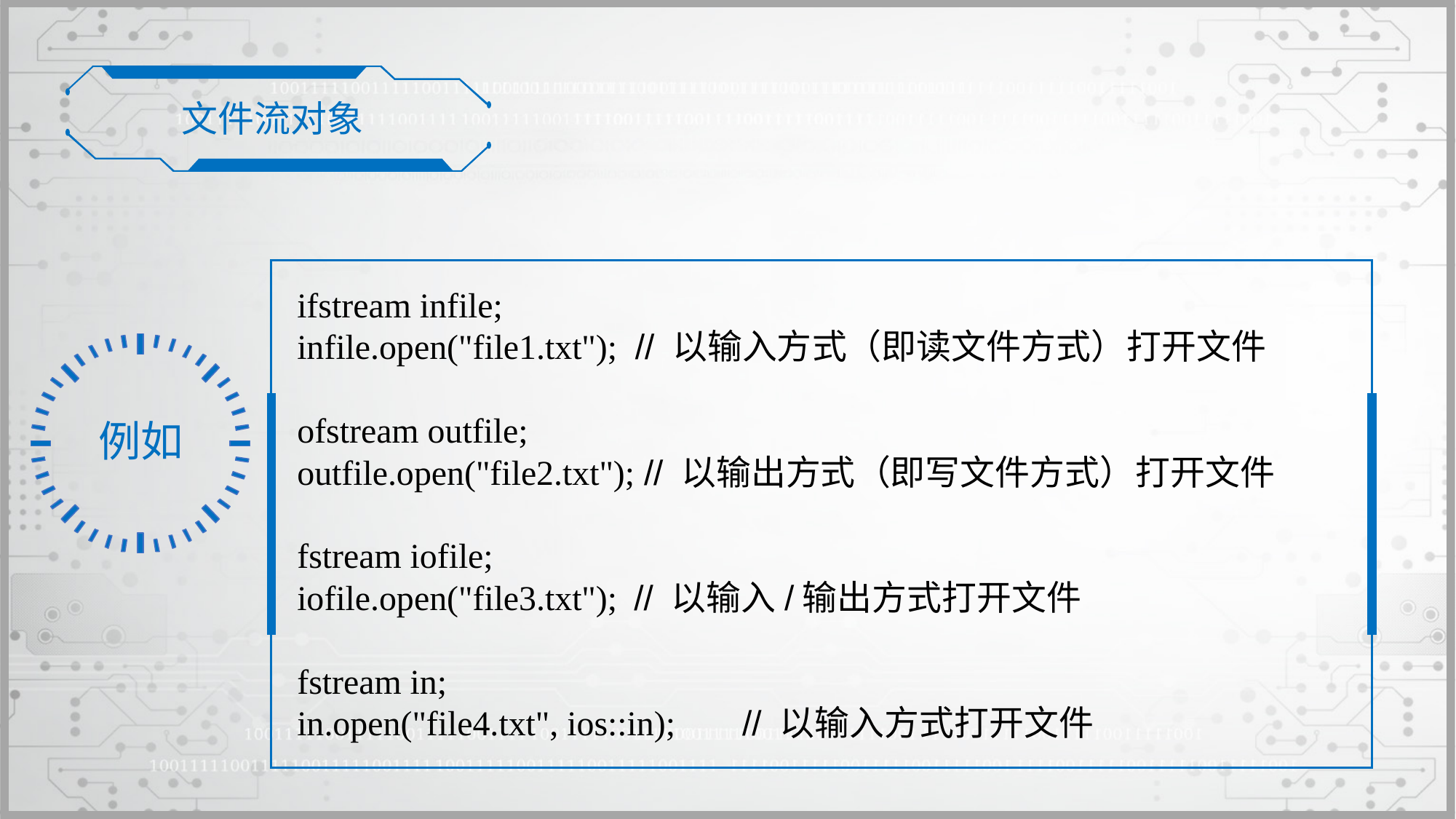

文件流对象

ifstream infile;
infile.open("file1.txt");  // 以输入方式（即读文件方式）打开文件

ofstream outfile;
outfile.open("file2.txt"); // 以输出方式（即写文件方式）打开文件

fstream iofile;
iofile.open("file3.txt");	 // 以输入/输出方式打开文件

fstream in;
in.open("file4.txt", ios::in);	 // 以输入方式打开文件

例如